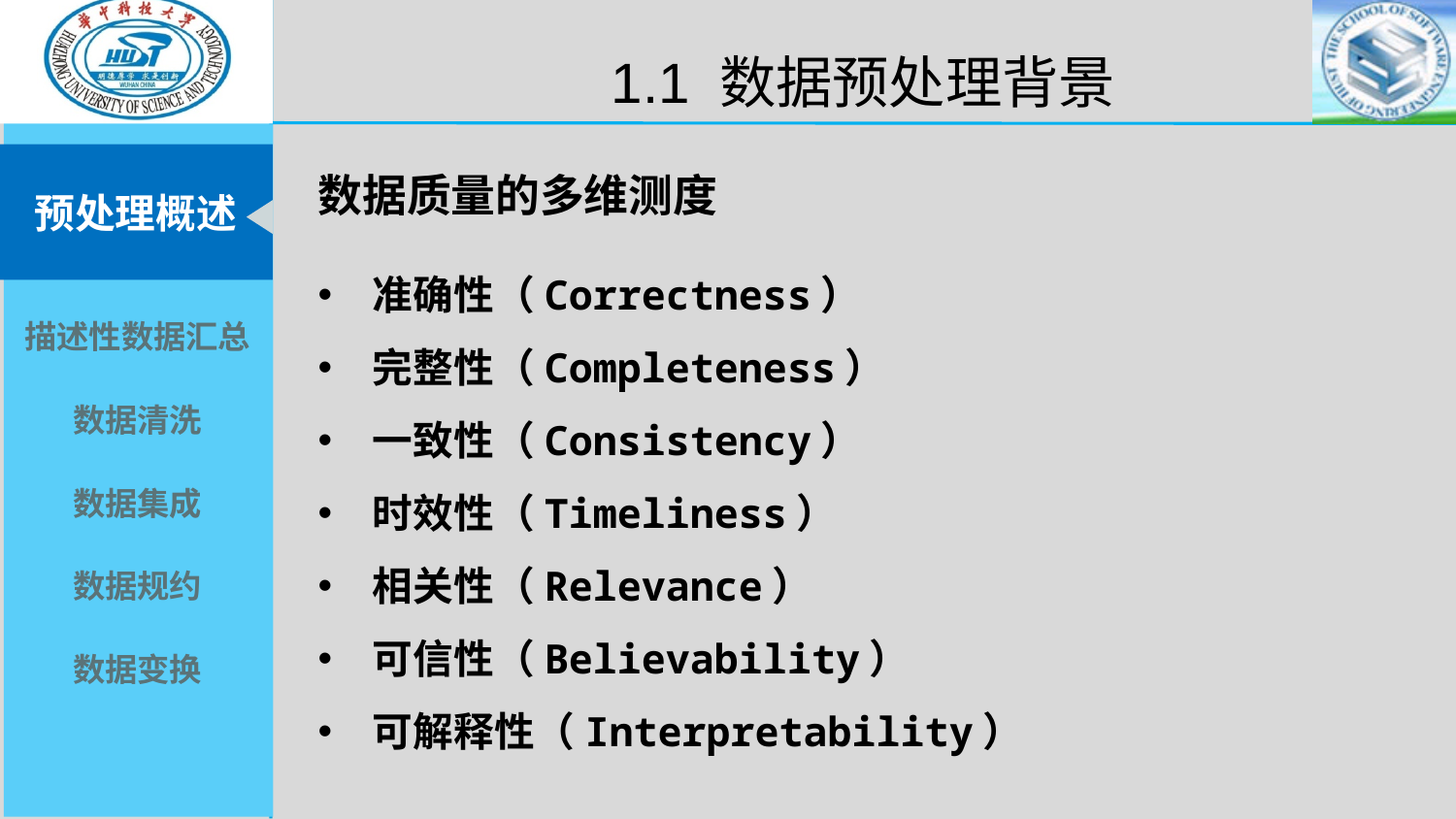

1.1 数据预处理背景
数据质量的多维测度
准确性（Correctness）
完整性（Completeness）
一致性（Consistency）
时效性（Timeliness）
相关性（Relevance）
可信性（Believability）
可解释性（Interpretability）